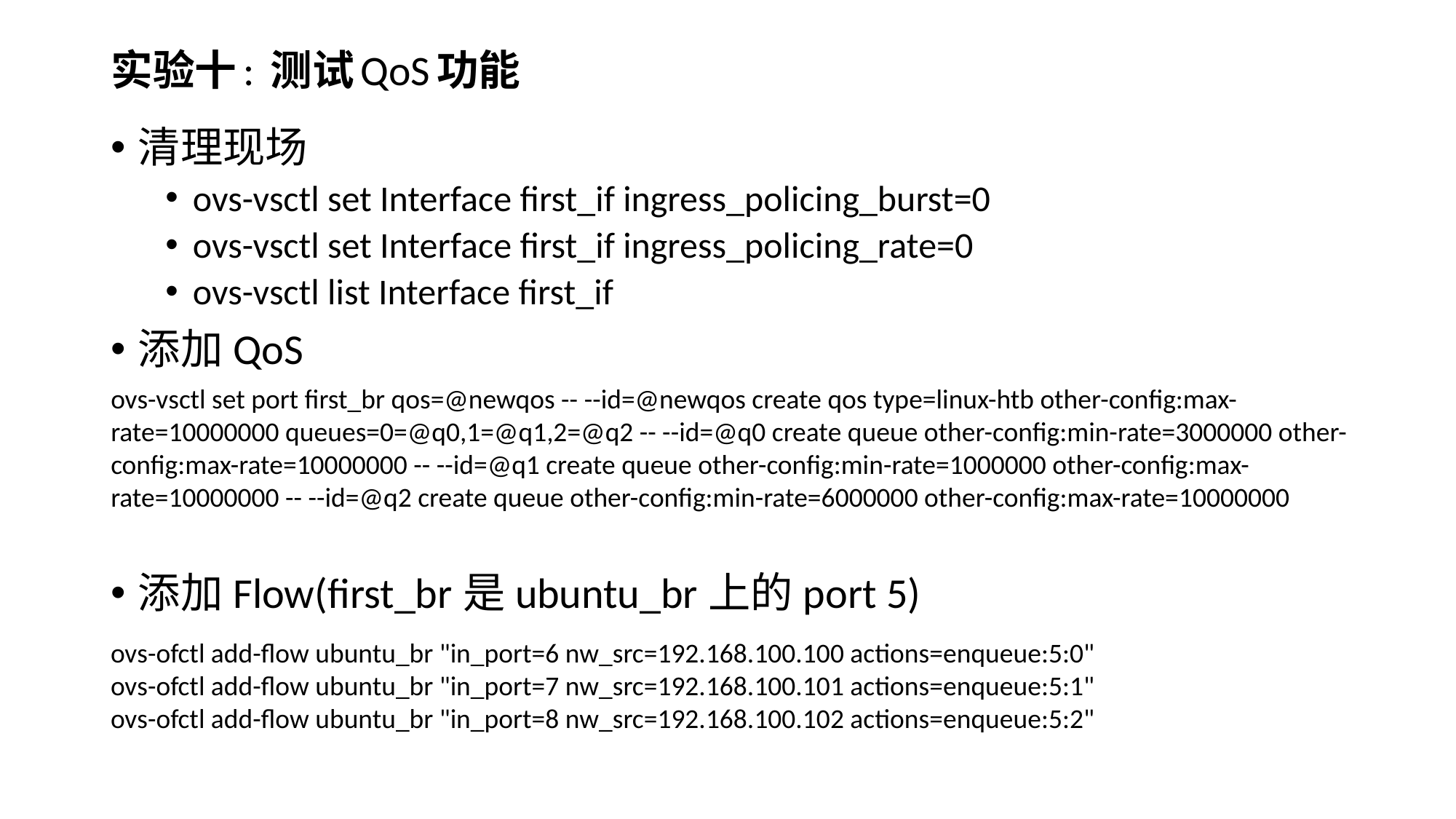

# 实验十: 测试QoS功能
清理现场
ovs-vsctl set Interface first_if ingress_policing_burst=0
ovs-vsctl set Interface first_if ingress_policing_rate=0
ovs-vsctl list Interface first_if
添加QoS

添加Flow(first_br是ubuntu_br上的port 5)
ovs-vsctl set port first_br qos=@newqos -- --id=@newqos create qos type=linux-htb other-config:max-rate=10000000 queues=0=@q0,1=@q1,2=@q2 -- --id=@q0 create queue other-config:min-rate=3000000 other-config:max-rate=10000000 -- --id=@q1 create queue other-config:min-rate=1000000 other-config:max-rate=10000000 -- --id=@q2 create queue other-config:min-rate=6000000 other-config:max-rate=10000000
ovs-ofctl add-flow ubuntu_br "in_port=6 nw_src=192.168.100.100 actions=enqueue:5:0"
ovs-ofctl add-flow ubuntu_br "in_port=7 nw_src=192.168.100.101 actions=enqueue:5:1"
ovs-ofctl add-flow ubuntu_br "in_port=8 nw_src=192.168.100.102 actions=enqueue:5:2"